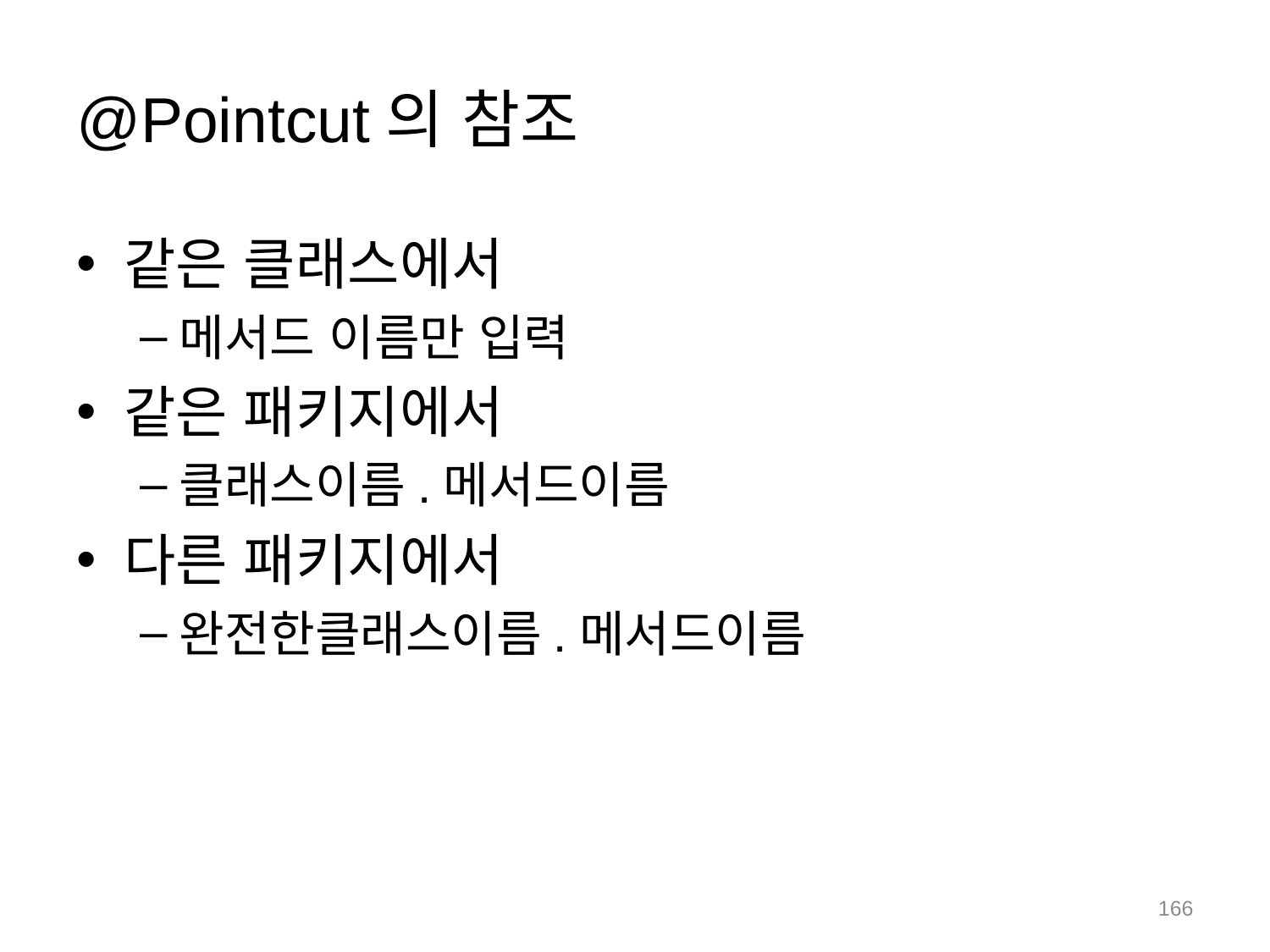

# @Pointcut의 참조
같은 클래스에서
메서드 이름만 입력
같은 패키지에서
클래스이름.메서드이름
다른 패키지에서
완전한클래스이름.메서드이름

166